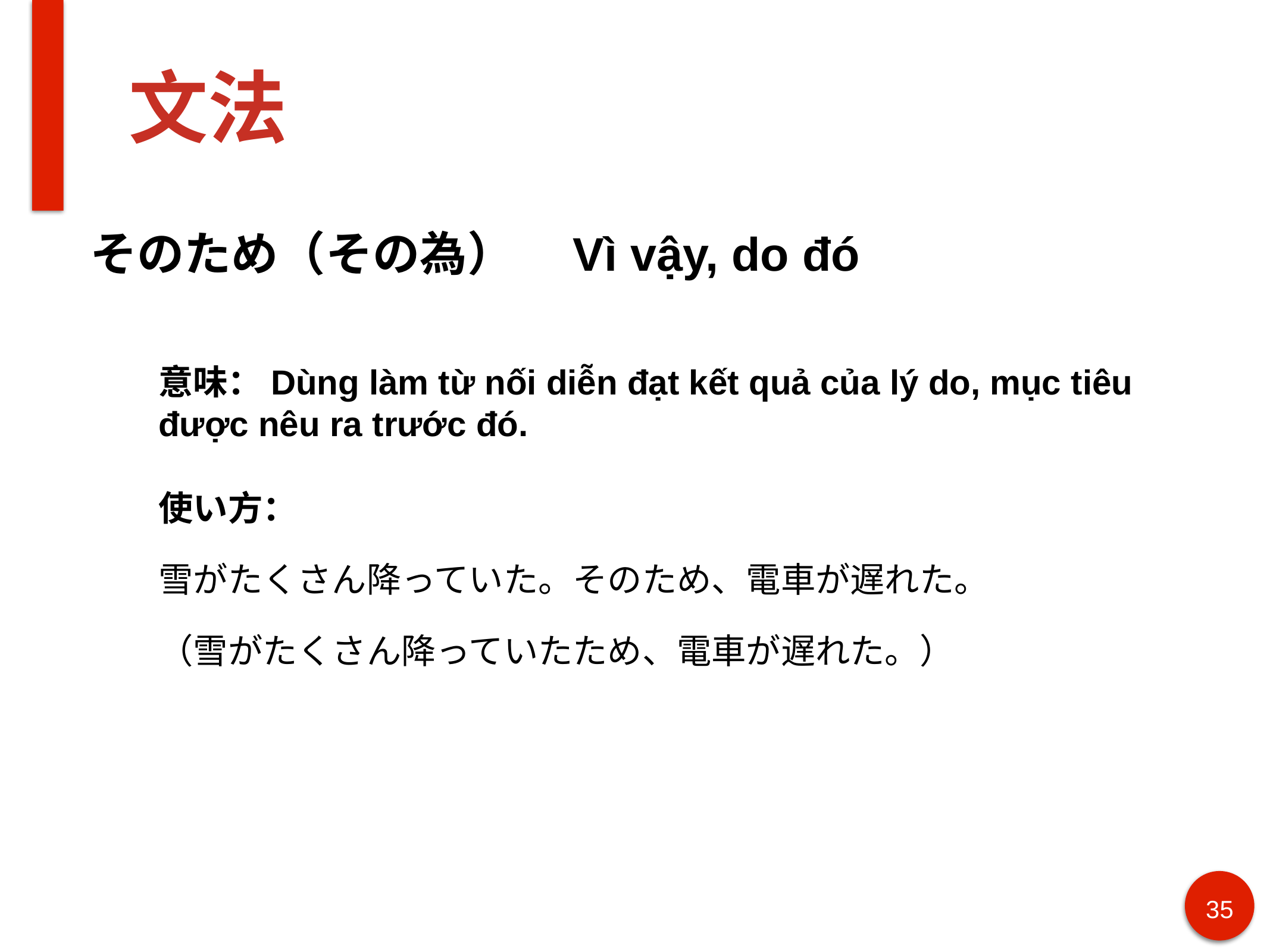

# 文法
そのため（その為）　Vì vậy, do đó

意味：Dùng làm từ nối diễn đạt kết quả của lý do, mục tiêu được nêu ra trước đó.
使い方：
雪がたくさん降っていた。そのため、電車が遅れた。
（雪がたくさん降っていたため、電車が遅れた。）
35